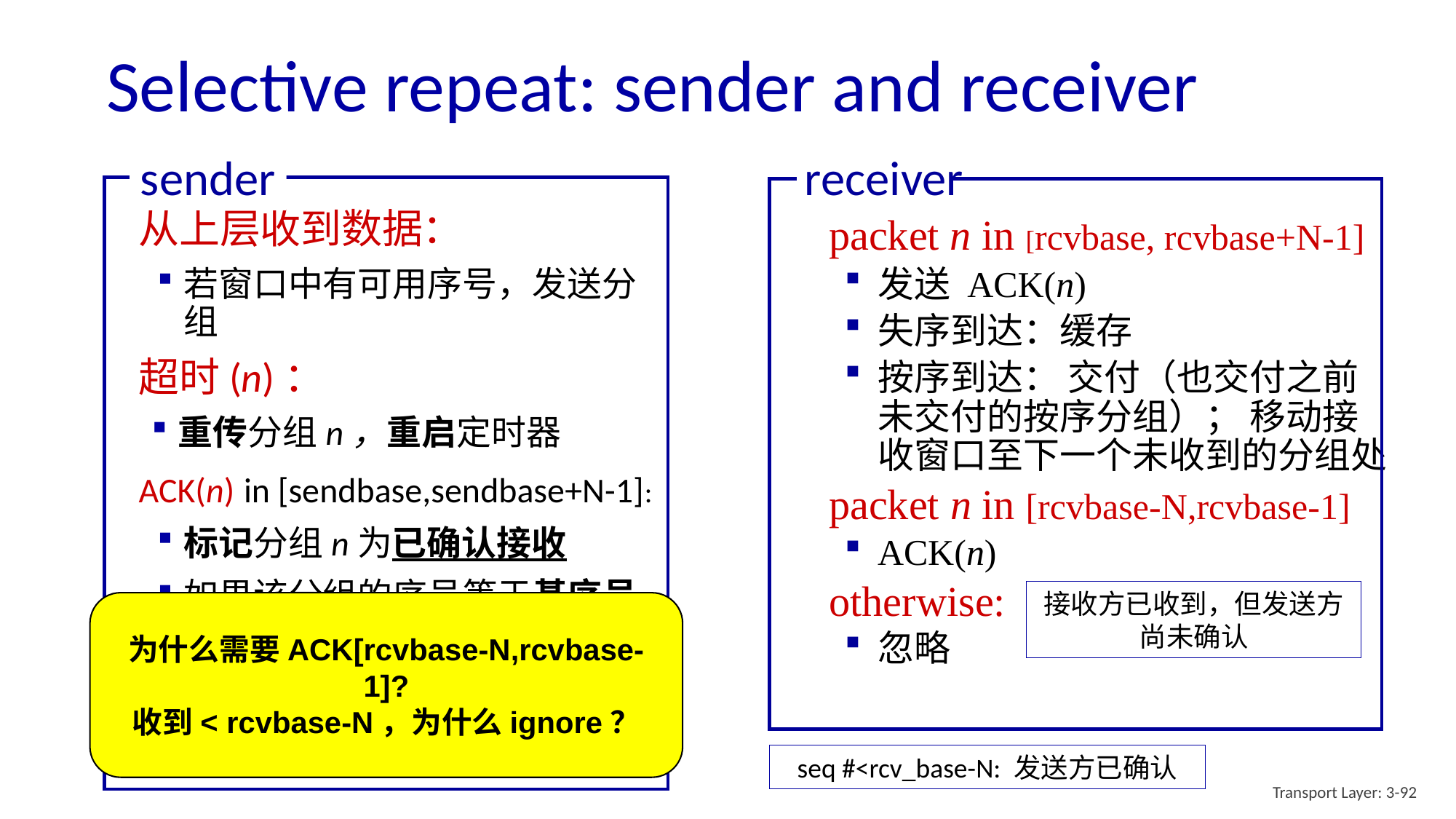

# Selective repeat: sender and receiver
receiver

packet n in [rcvbase, rcvbase+N-1]
发送 ACK(n)
失序到达：缓存
按序到达： 交付（也交付之前未交付的按序分组）； 移动接收窗口至下一个未收到的分组处
packet n in [rcvbase-N,rcvbase-1]
ACK(n)
otherwise:
忽略

sender

从上层收到数据：
若窗口中有可用序号，发送分组
超时(n)：
重传分组n，重启定时器
ACK(n) in [sendbase,sendbase+N-1]:
标记分组n为已确认接收
如果该分组的序号等于基序号（send_base），则窗口基序号向前移动至具有最小序号的未确认分组处

接收方已收到，但发送方尚未确认
为什么需要ACK[rcvbase-N,rcvbase-1]?
收到< rcvbase-N，为什么ignore？
seq #<rcv_base-N: 发送方已确认
Transport Layer: 3-92